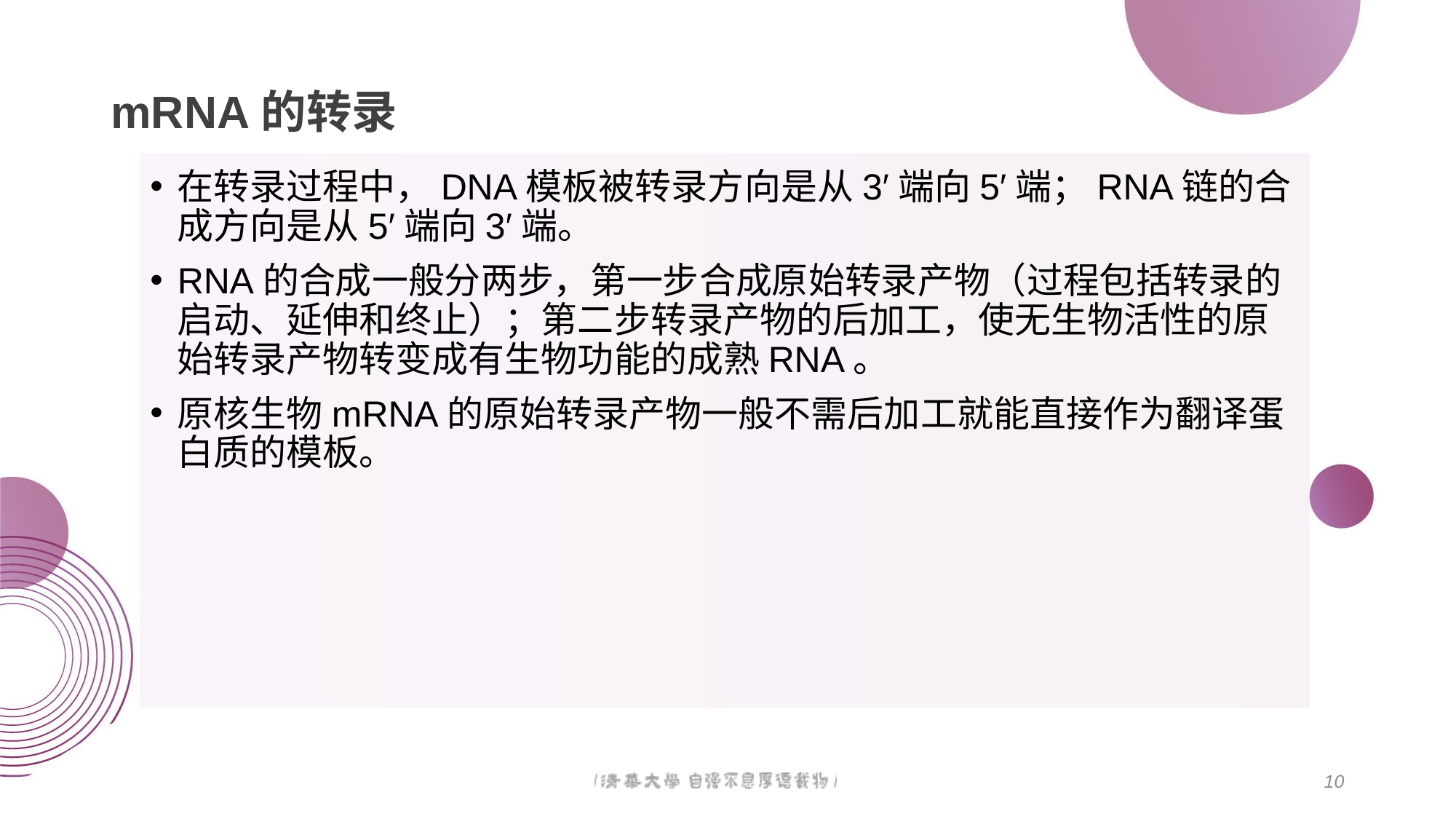

# mRNA的转录
在转录过程中，DNA模板被转录方向是从3′端向5′端；RNA链的合成方向是从5′端向3′端。
RNA的合成一般分两步，第一步合成原始转录产物（过程包括转录的启动、延伸和终止）；第二步转录产物的后加工，使无生物活性的原始转录产物转变成有生物功能的成熟RNA。
原核生物mRNA的原始转录产物一般不需后加工就能直接作为翻译蛋白质的模板。
10